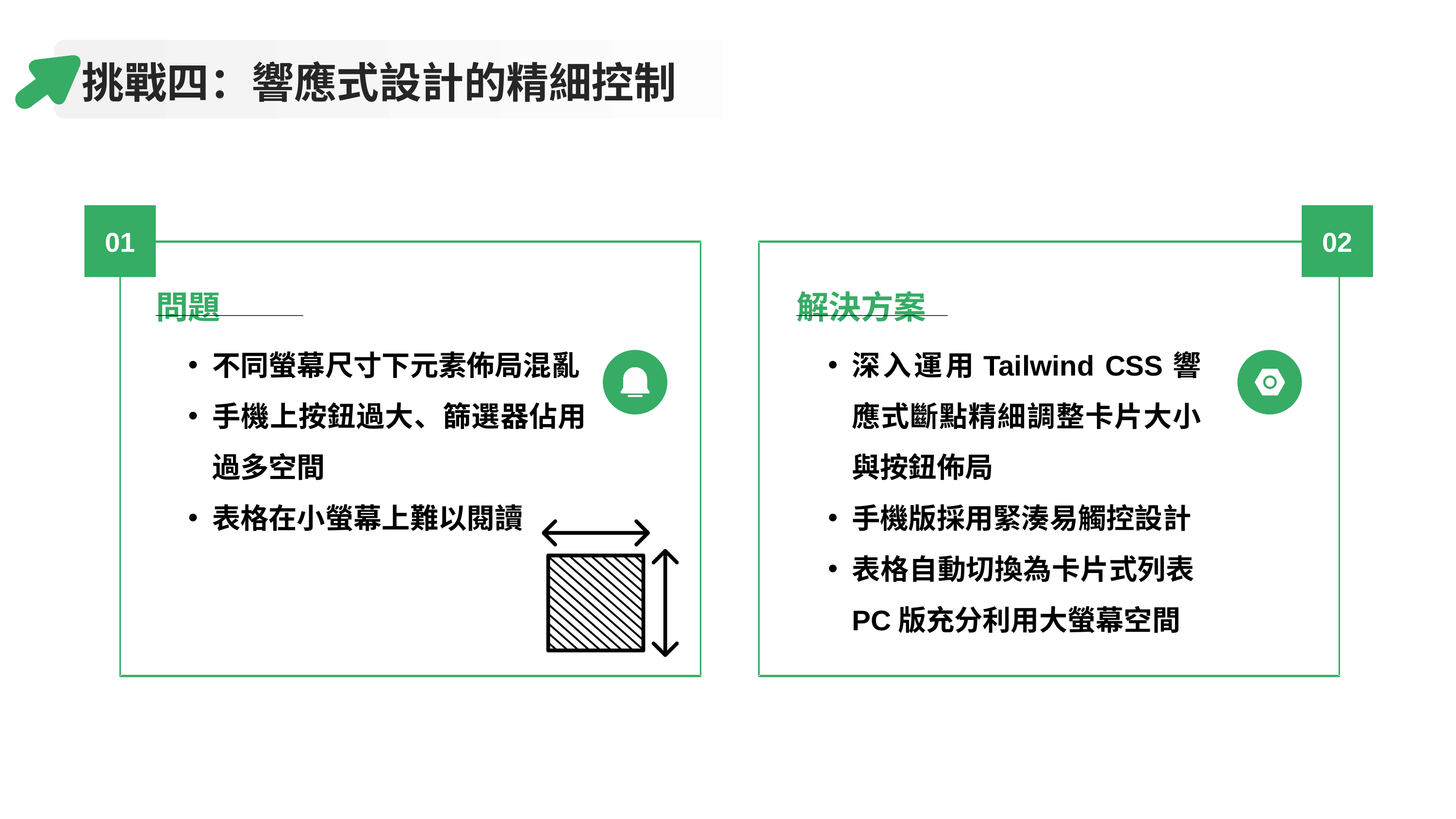

挑戰四：響應式設計的精細控制

01

02

問題

解決方案

不同螢幕尺寸下元素佈局混亂
手機上按鈕過大、篩選器佔用過多空間
表格在小螢幕上難以閱讀
深入運用Tailwind CSS響應式斷點精細調整卡片大小與按鈕佈局
手機版採用緊湊易觸控設計
表格自動切換為卡片式列表PC版充分利用大螢幕空間